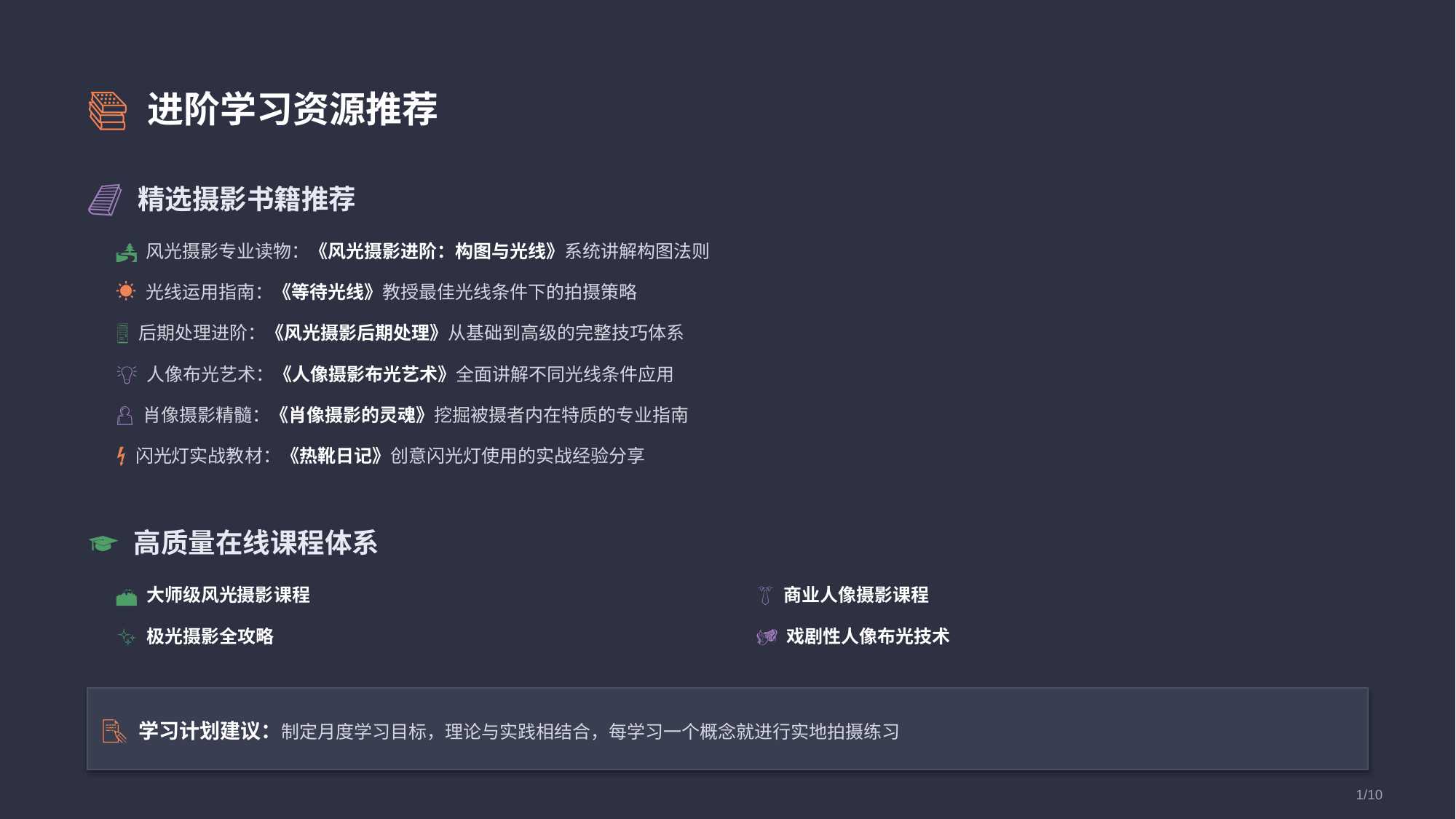

📚 进阶学习资源推荐
📘 精选摄影书籍推荐
🏞️ 风光摄影专业读物：《风光摄影进阶：构图与光线》系统讲解构图法则
☀️ 光线运用指南：《等待光线》教授最佳光线条件下的拍摄策略
🖥️ 后期处理进阶：《风光摄影后期处理》从基础到高级的完整技巧体系
💡 人像布光艺术：《人像摄影布光艺术》全面讲解不同光线条件应用
👤 肖像摄影精髓：《肖像摄影的灵魂》挖掘被摄者内在特质的专业指南
⚡ 闪光灯实战教材：《热靴日记》创意闪光灯使用的实战经验分享
🎓 高质量在线课程体系
🏔️ 大师级风光摄影课程
👔 商业人像摄影课程
✨ 极光摄影全攻略
🎭 戏剧性人像布光技术

📝 学习计划建议：制定月度学习目标，理论与实践相结合，每学习一个概念就进行实地拍摄练习
1/10